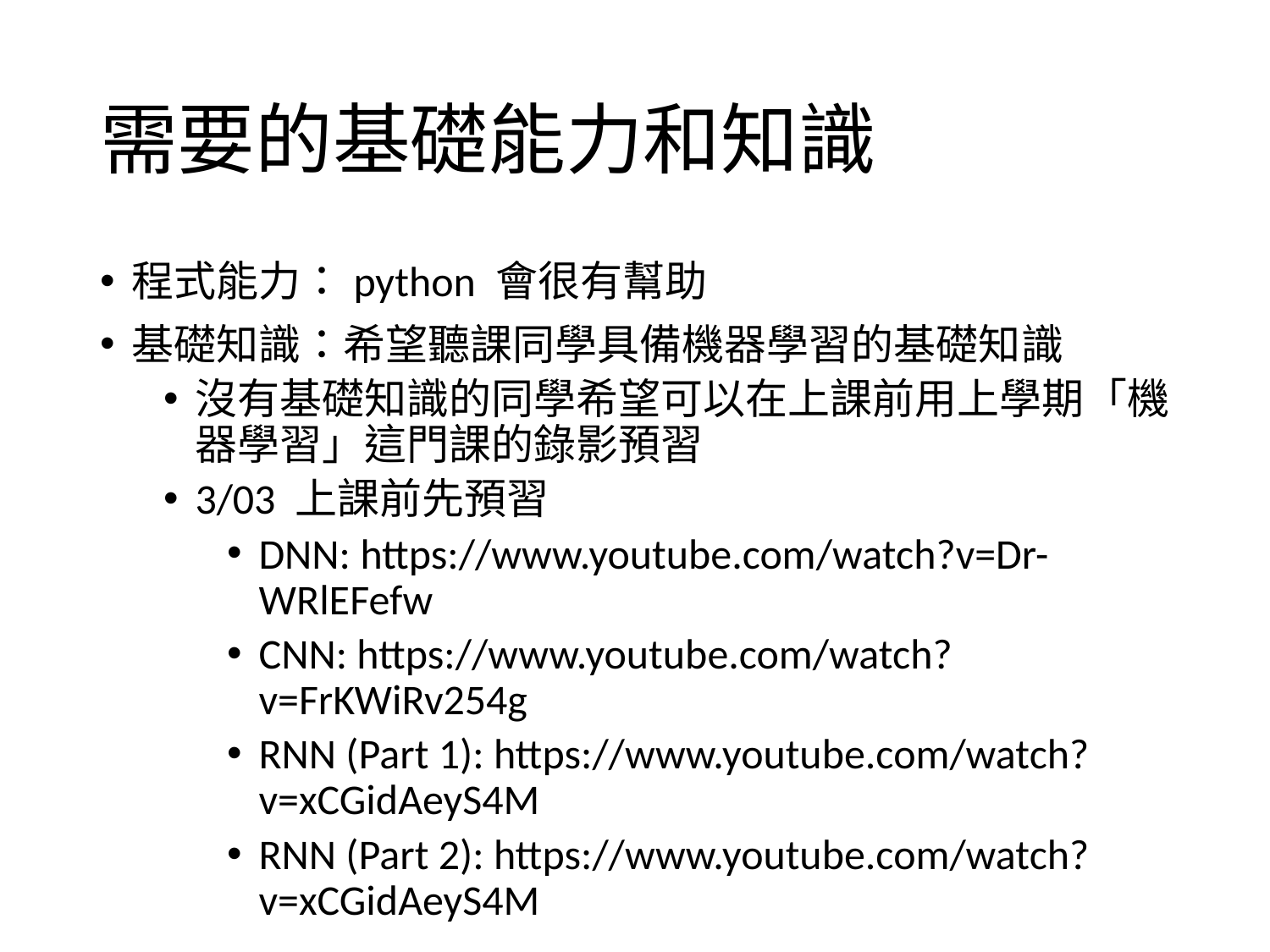

# 需要的基礎能力和知識
程式能力：python 會很有幫助
基礎知識：希望聽課同學具備機器學習的基礎知識
沒有基礎知識的同學希望可以在上課前用上學期「機器學習」這門課的錄影預習
3/03 上課前先預習
DNN: https://www.youtube.com/watch?v=Dr-WRlEFefw
CNN: https://www.youtube.com/watch?v=FrKWiRv254g
RNN (Part 1): https://www.youtube.com/watch?v=xCGidAeyS4M
RNN (Part 2): https://www.youtube.com/watch?v=xCGidAeyS4M